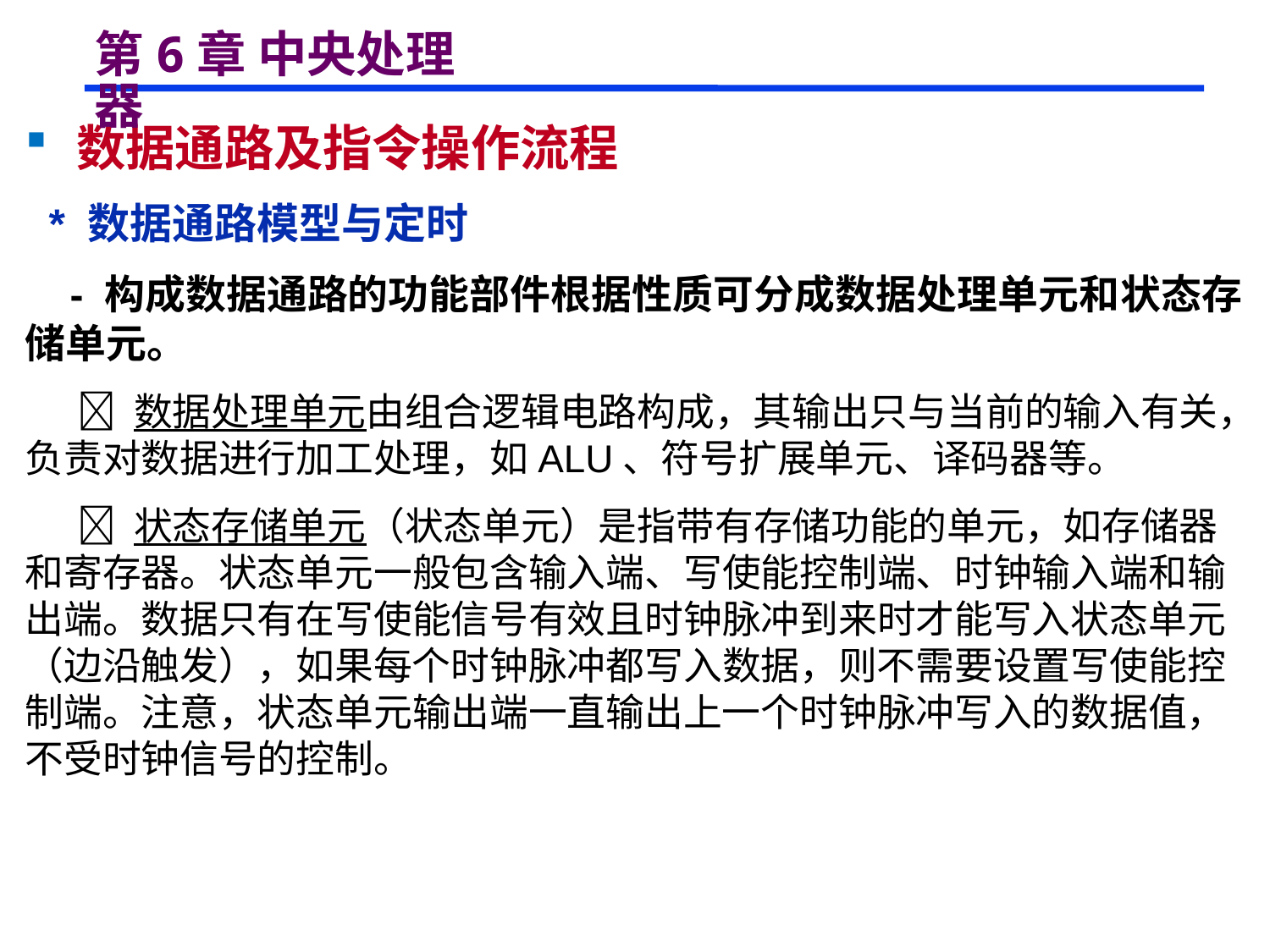

# 第6章 中央处理器
 数据通路及指令操作流程
  * 数据通路模型与定时
    - 构成数据通路的功能部件根据性质可分成数据处理单元和状态存储单元。
      • 数据处理单元由组合逻辑电路构成，其输出只与当前的输入有关，负责对数据进行加工处理，如ALU、符号扩展单元、译码器等。
      • 状态存储单元（状态单元）是指带有存储功能的单元，如存储器和寄存器。状态单元一般包含输入端、写使能控制端、时钟输入端和输出端。数据只有在写使能信号有效且时钟脉冲到来时才能写入状态单元（边沿触发），如果每个时钟脉冲都写入数据，则不需要设置写使能控制端。注意，状态单元输出端一直输出上一个时钟脉冲写入的数据值，不受时钟信号的控制。